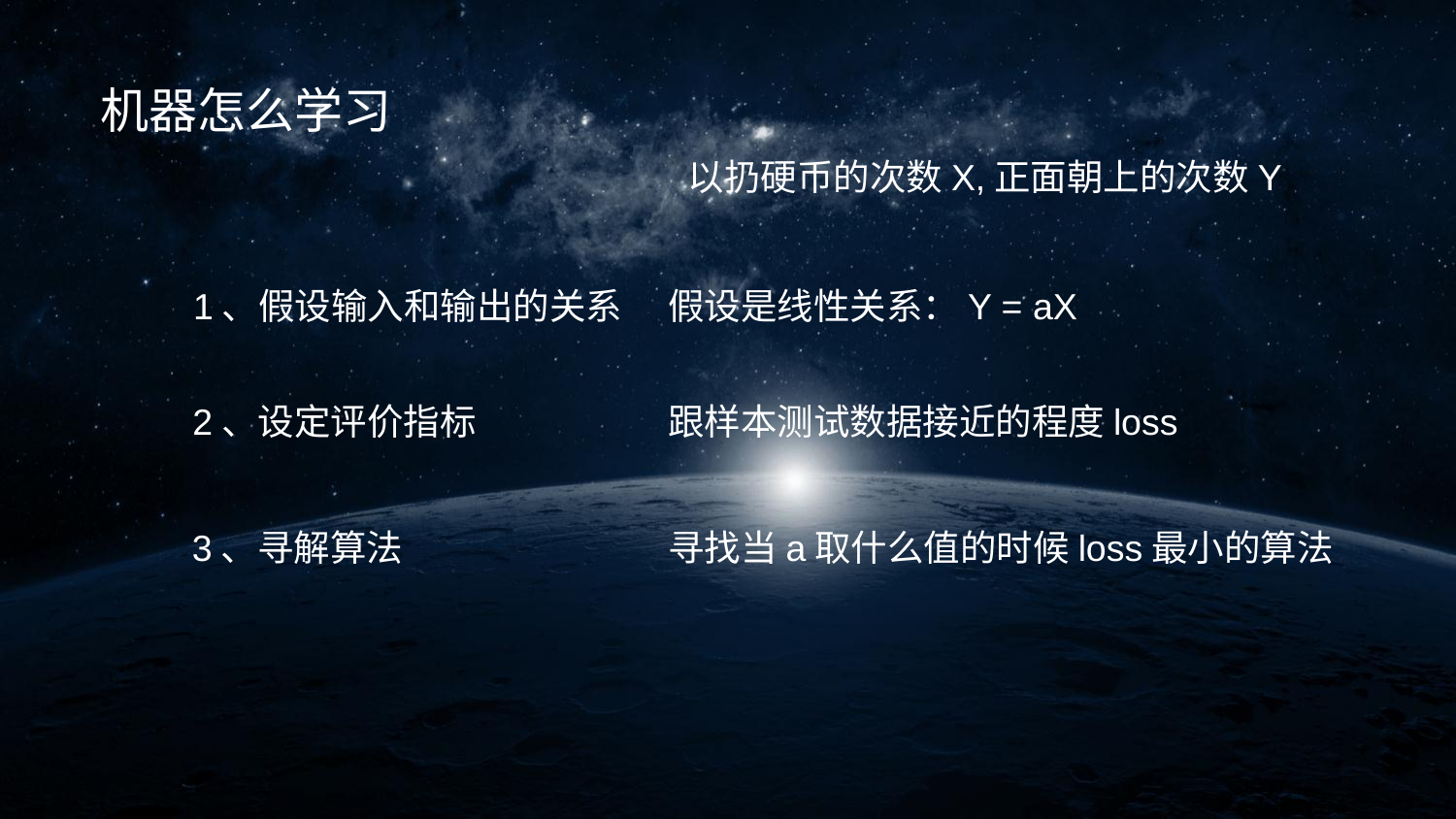

机器怎么学习
以扔硬币的次数X,正面朝上的次数Y
1、假设输入和输出的关系
假设是线性关系：Y = aX
2、设定评价指标
跟样本测试数据接近的程度loss
3、寻解算法
寻找当a取什么值的时候loss最小的算法